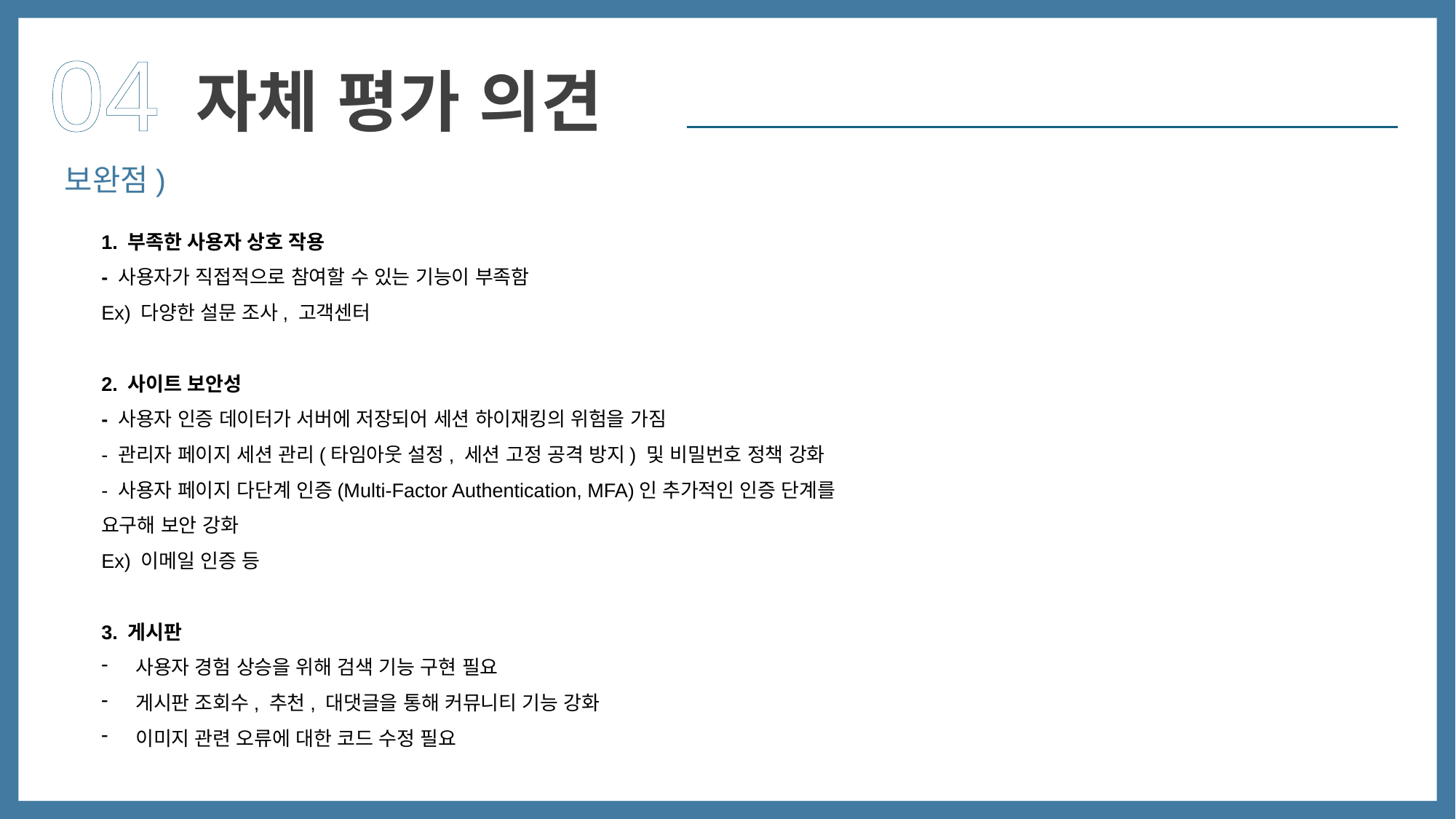

04
자체 평가 의견
보완점)
1. 부족한 사용자 상호 작용
- 사용자가 직접적으로 참여할 수 있는 기능이 부족함
Ex) 다양한 설문 조사, 고객센터

2. 사이트 보안성
- 사용자 인증 데이터가 서버에 저장되어 세션 하이재킹의 위험을 가짐
- 관리자 페이지 세션 관리(타임아웃 설정, 세션 고정 공격 방지) 및 비밀번호 정책 강화
- 사용자 페이지 다단계 인증(Multi-Factor Authentication, MFA)인 추가적인 인증 단계를 요구해 보안 강화
Ex) 이메일 인증 등

3. 게시판
사용자 경험 상승을 위해 검색 기능 구현 필요
게시판 조회수, 추천, 대댓글을 통해 커뮤니티 기능 강화
이미지 관련 오류에 대한 코드 수정 필요